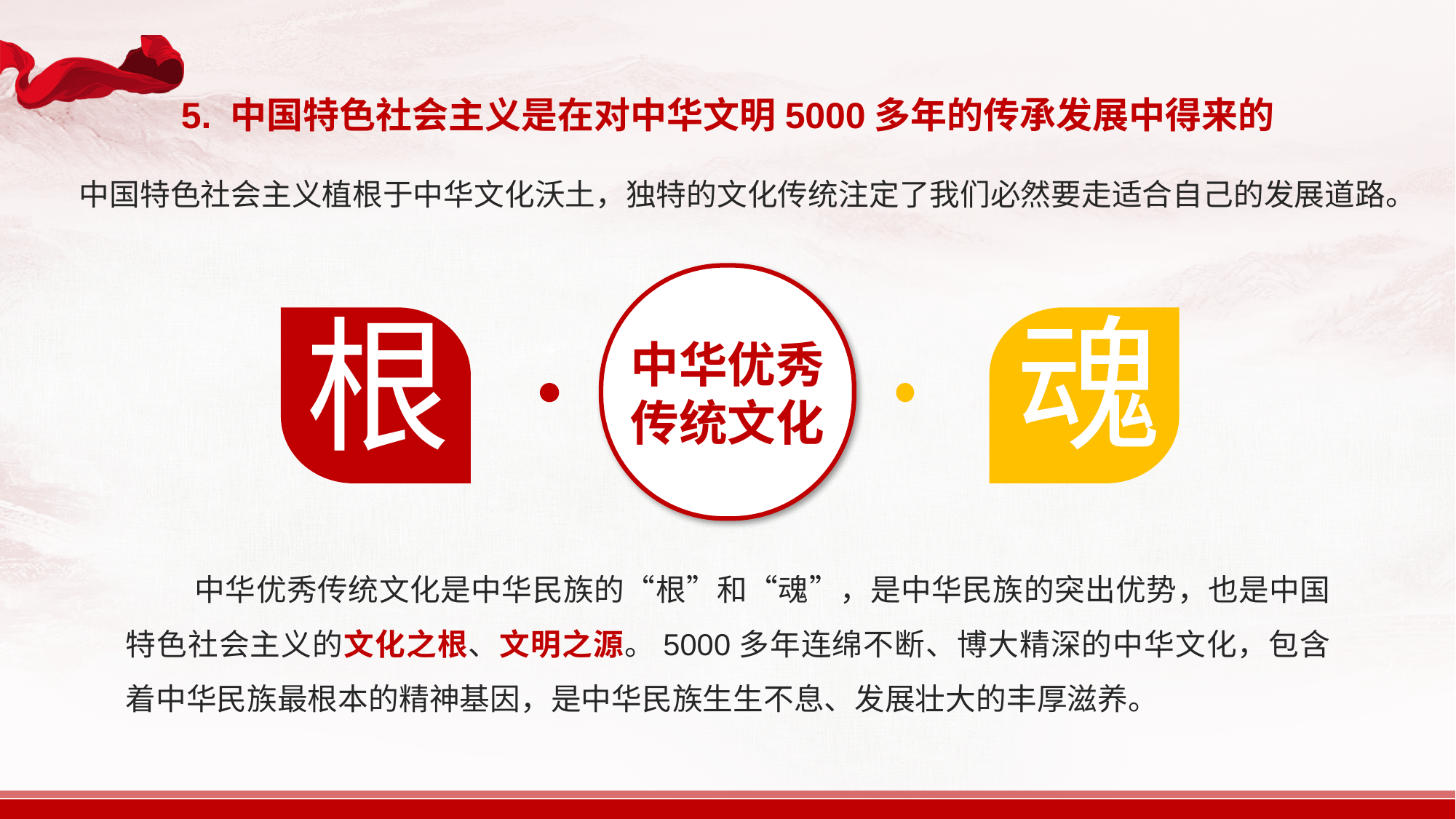

5. 中国特色社会主义是在对中华文明5000多年的传承发展中得来的
中国特色社会主义植根于中华文化沃土，独特的文化传统注定了我们必然要走适合自己的发展道路。

魂

根

中华优秀
传统文化

 中华优秀传统文化是中华民族的“根”和“魂”，是中华民族的突出优势，也是中国特色社会主义的文化之根、文明之源。5000多年连绵不断、博大精深的中华文化，包含着中华民族最根本的精神基因，是中华民族生生不息、发展壮大的丰厚滋养。